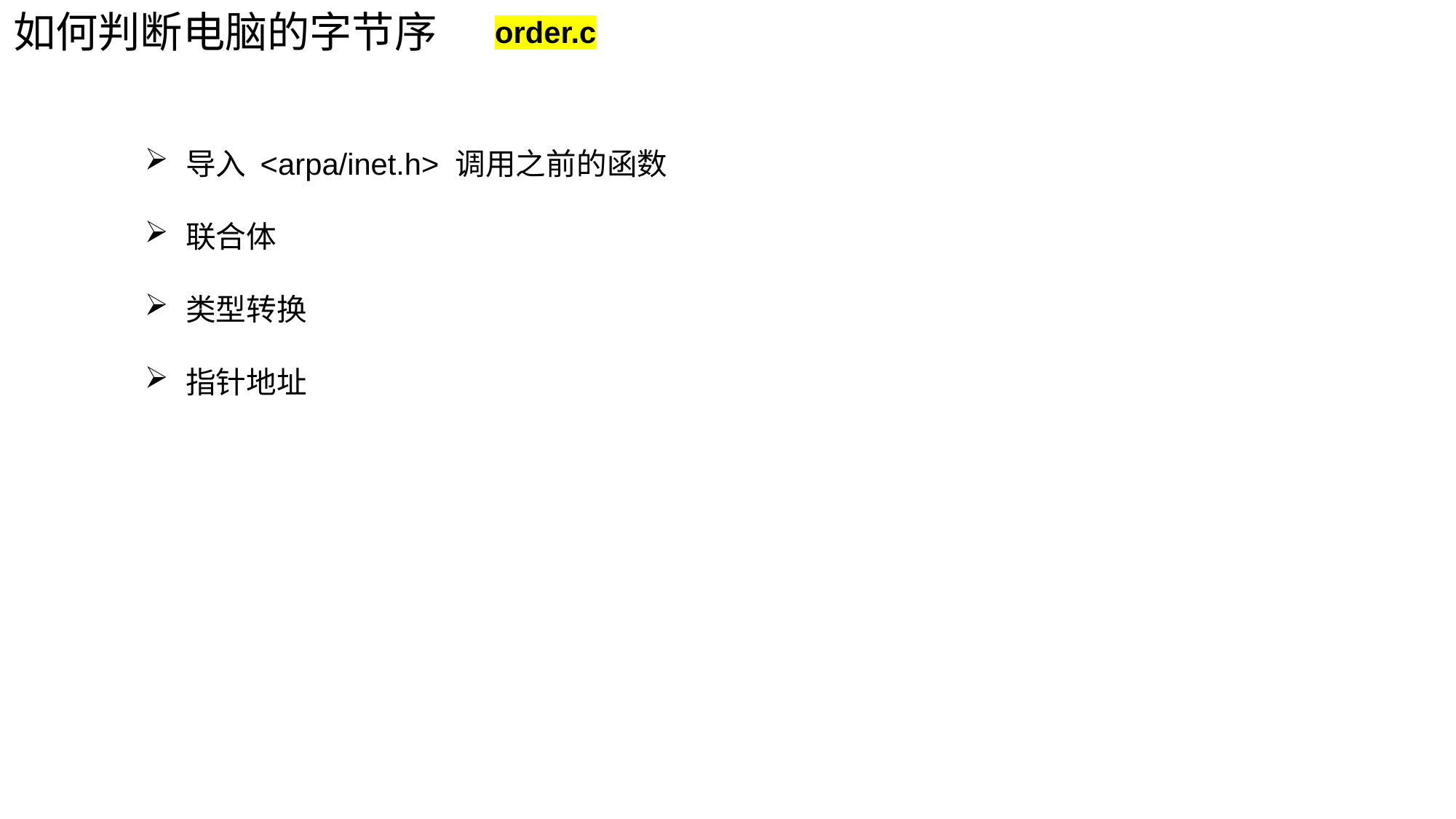

如何判断电脑的字节序
order.c
导入 <arpa/inet.h> 调用之前的函数

联合体

类型转换

指针地址